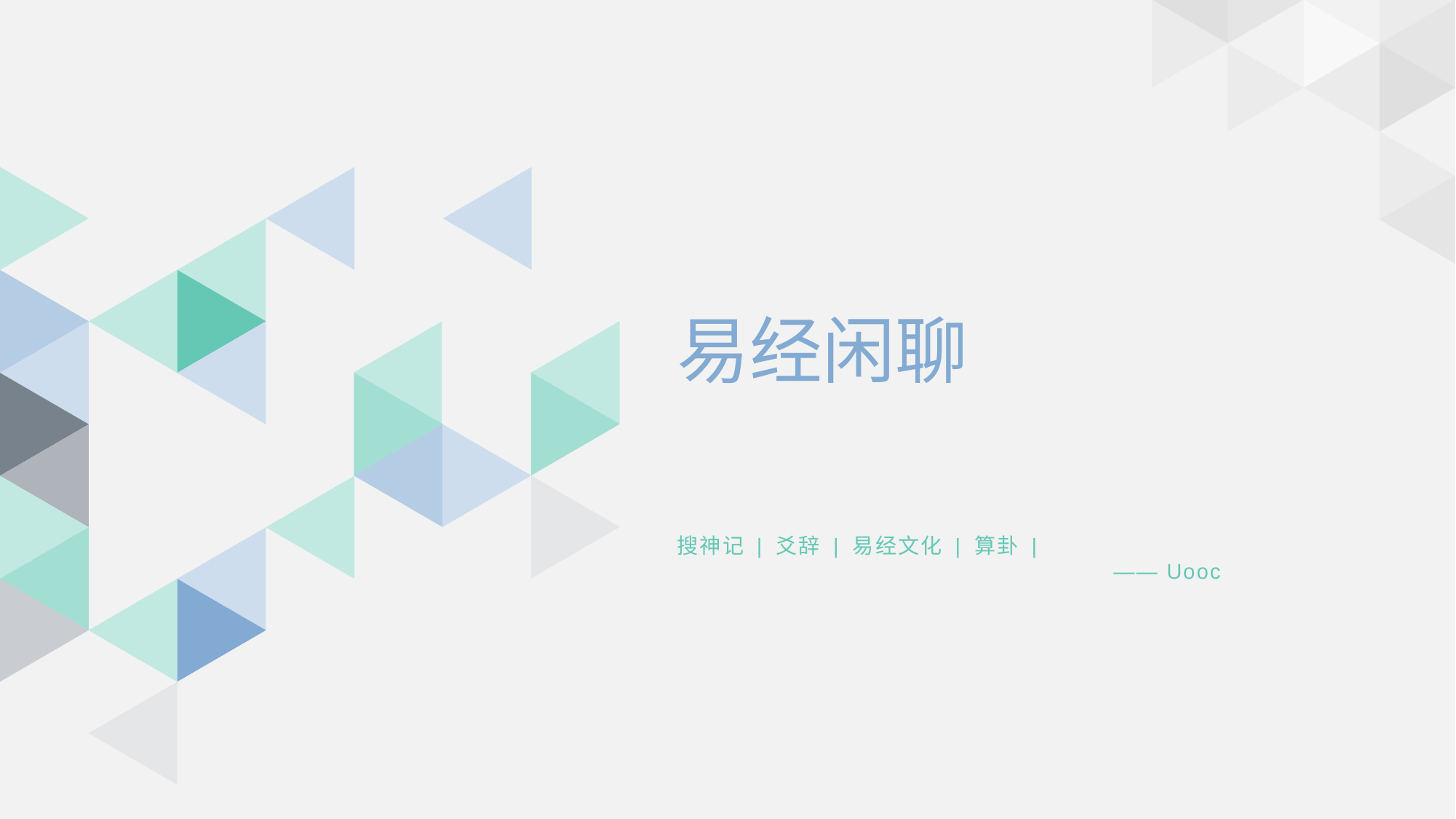

易经闲聊

搜神记 | 爻辞 | 易经文化 | 算卦 |
				—— Uooc